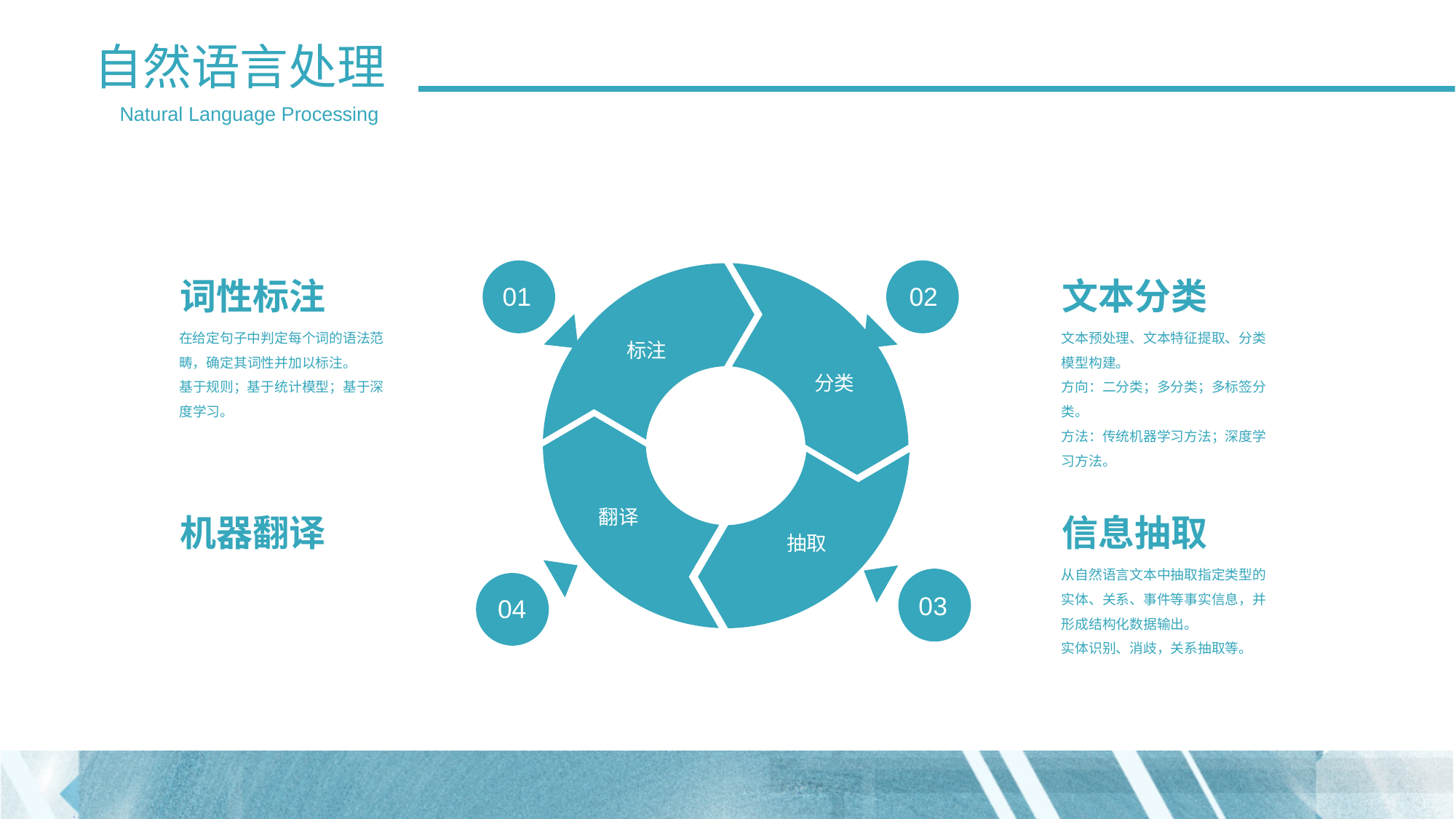

自然语言处理

Natural Language Processing

01
02
标注
分类

翻译
抽取

03
04
词性标注
在给定句子中判定每个词的语法范畴，确定其词性并加以标注。
基于规则；基于统计模型；基于深度学习。
文本分类
文本预处理、文本特征提取、分类模型构建。
方向：二分类；多分类；多标签分类。
方法：传统机器学习方法；深度学习方法。
机器翻译

信息抽取
从自然语言文本中抽取指定类型的实体、关系、事件等事实信息，并形成结构化数据输出。
实体识别、消歧，关系抽取等。